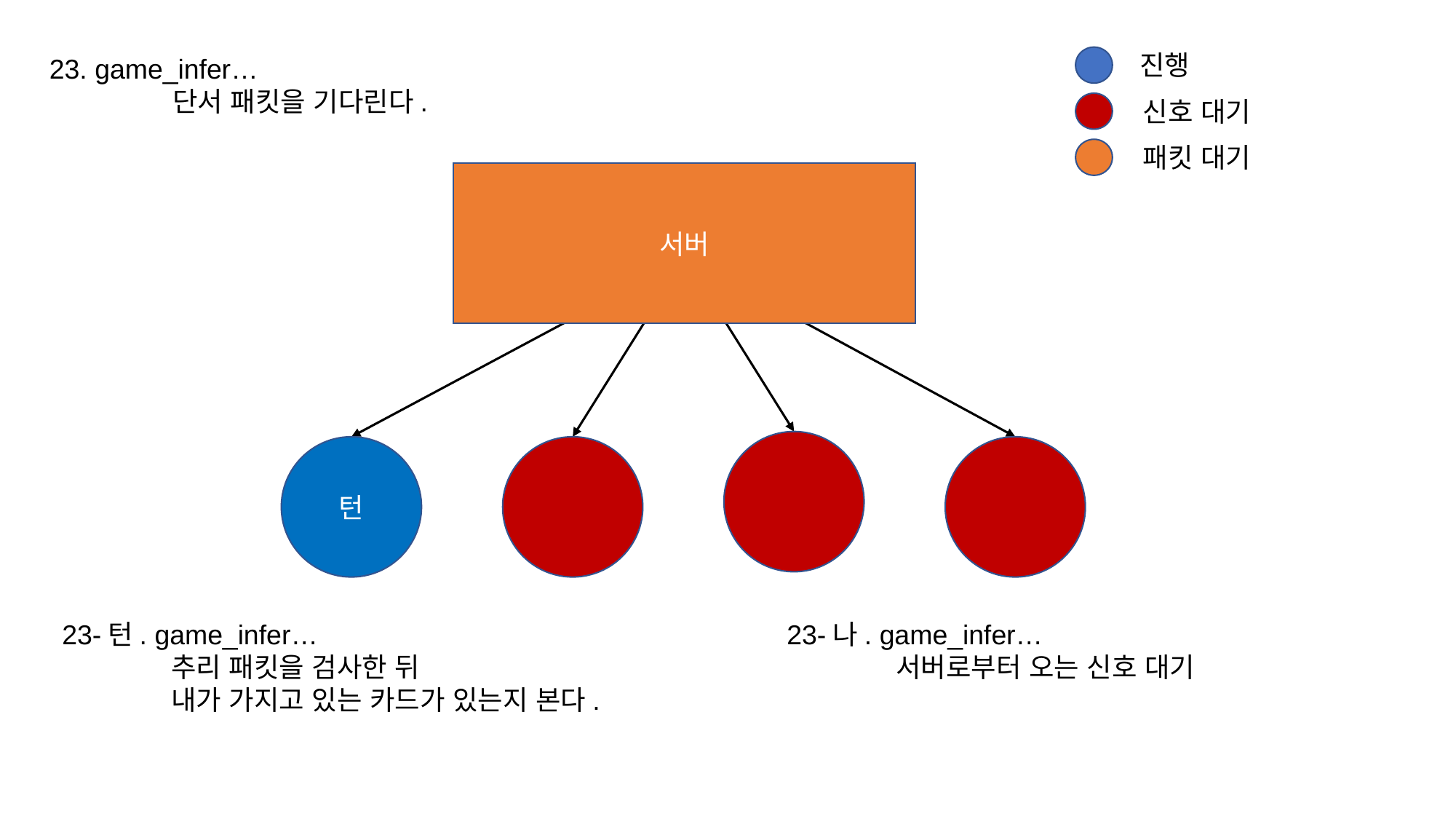

진행
23. game_infer…
	 단서 패킷을 기다린다.

신호 대기

패킷 대기

서버

턴

23-턴. game_infer…
	추리 패킷을 검사한 뒤
	내가 가지고 있는 카드가 있는지 본다.
23-나. game_infer…
	서버로부터 오는 신호 대기